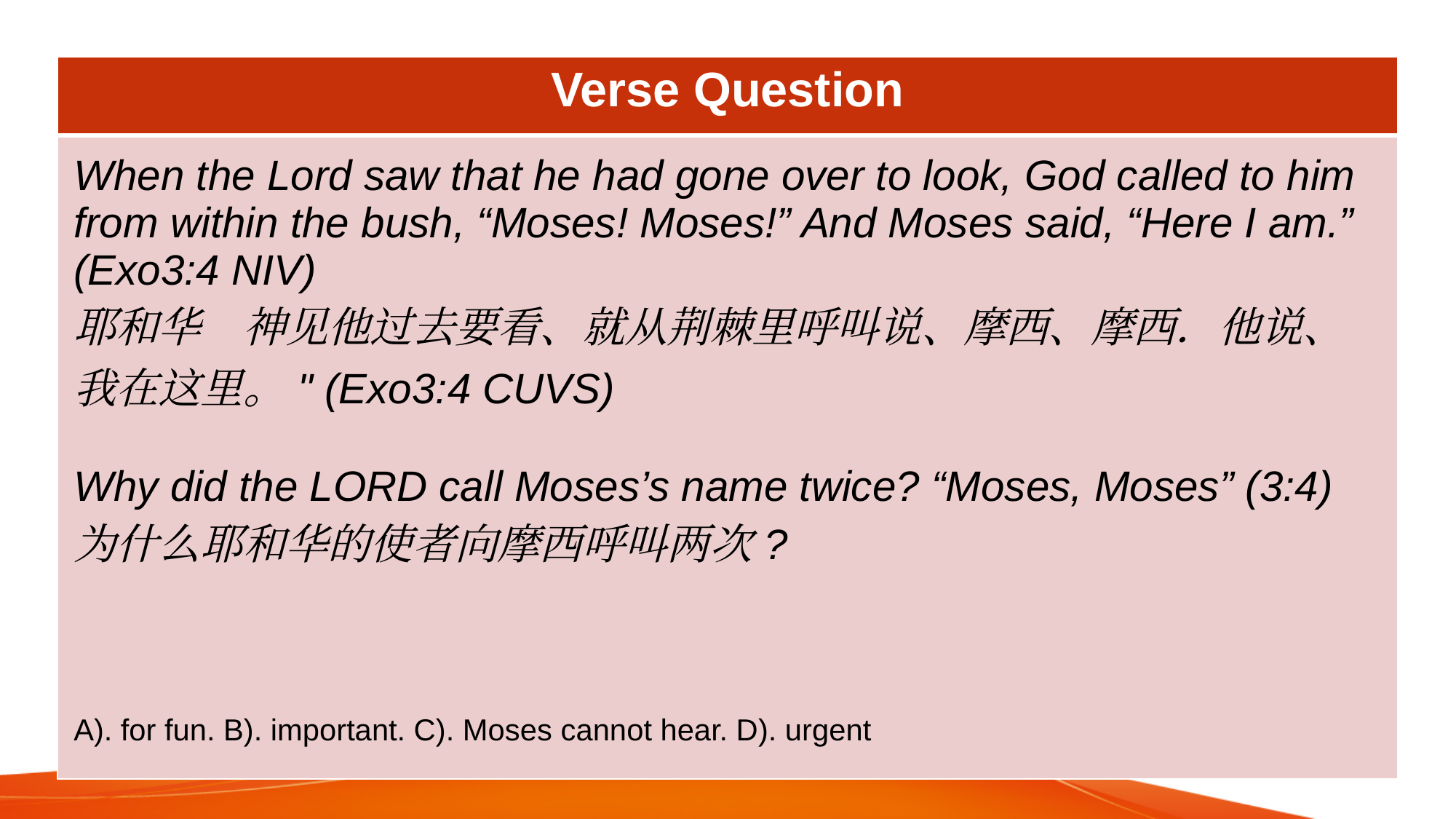

| Verse Question |
| --- |
| When the Lord saw that he had gone over to look, God called to him from within the bush, “Moses! Moses!” And Moses said, “Here I am.” (Exo3:4 NIV) 耶和华　神见他过去要看、就从荆棘里呼叫说、摩西、摩西．他说、我在这里。" (Exo3:4 CUVS) Why did the LORD call Moses’s name twice? “Moses, Moses” (3:4) 为什么耶和华的使者向摩西呼叫两次? A). for fun. B). important. C). Moses cannot hear. D). urgent |